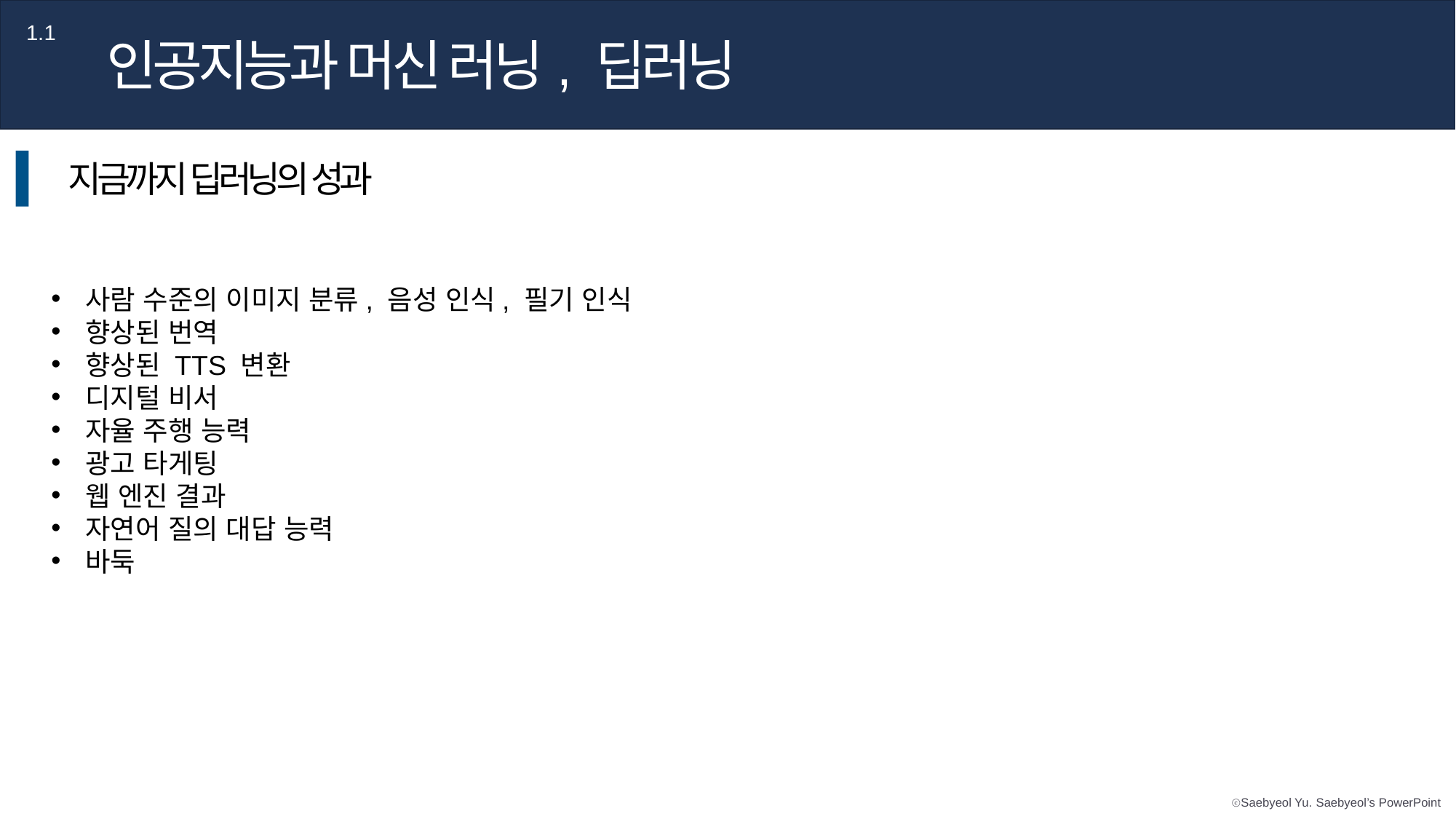

제목을 입력하세요
Part 1,
1.1
인공지능과 머신 러닝, 딥러닝
Lorem Ipsum is simply dummy text of the printing and typesetting industry

지금까지 딥러닝의 성과
사람 수준의 이미지 분류, 음성 인식, 필기 인식
향상된 번역
향상된 TTS 변환
디지털 비서
자율 주행 능력
광고 타게팅
웹 엔진 결과
자연어 질의 대답 능력
바둑